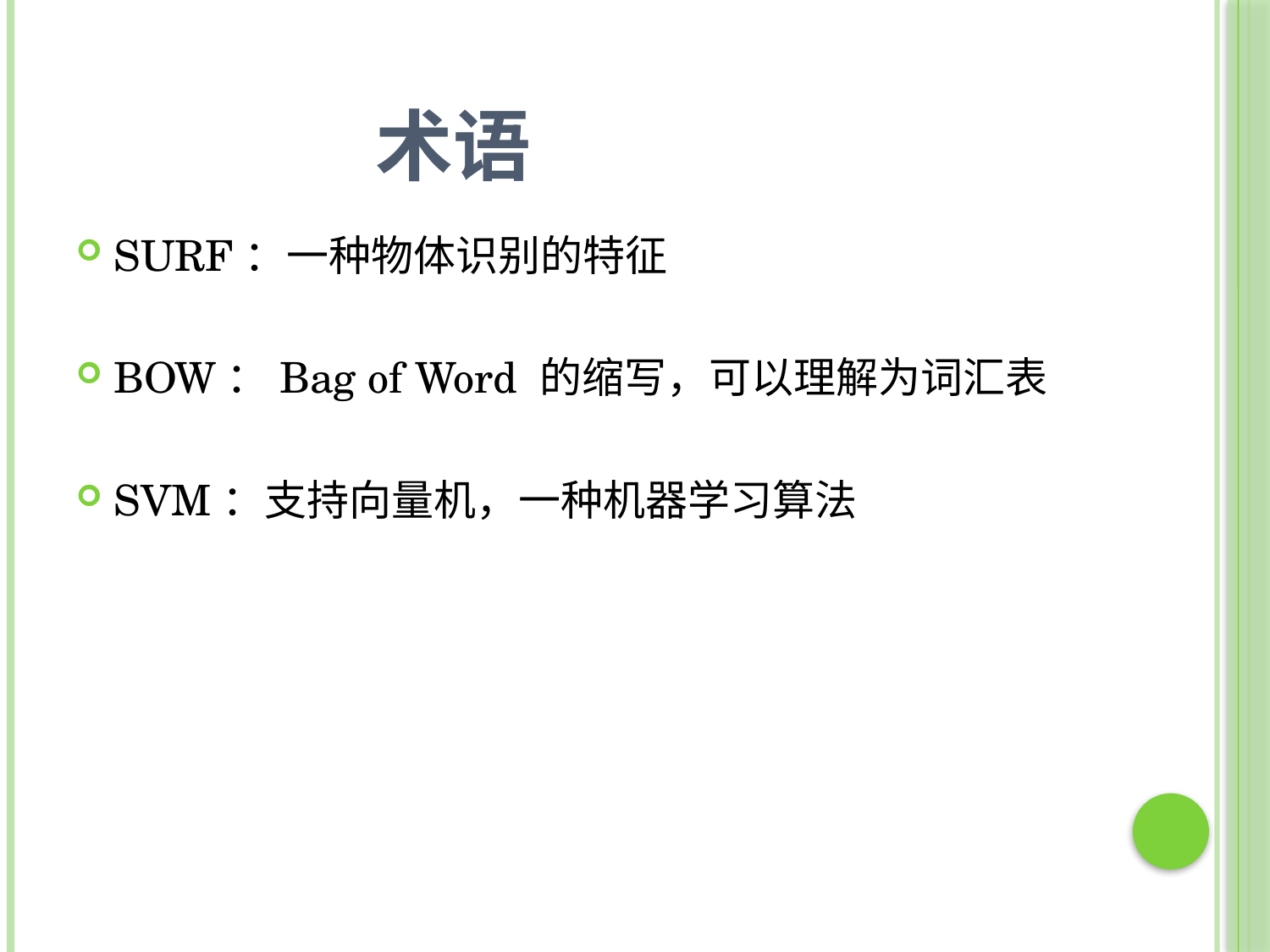

# 术语
SURF：一种物体识别的特征

BOW：Bag of Word 的缩写，可以理解为词汇表

SVM：支持向量机，一种机器学习算法